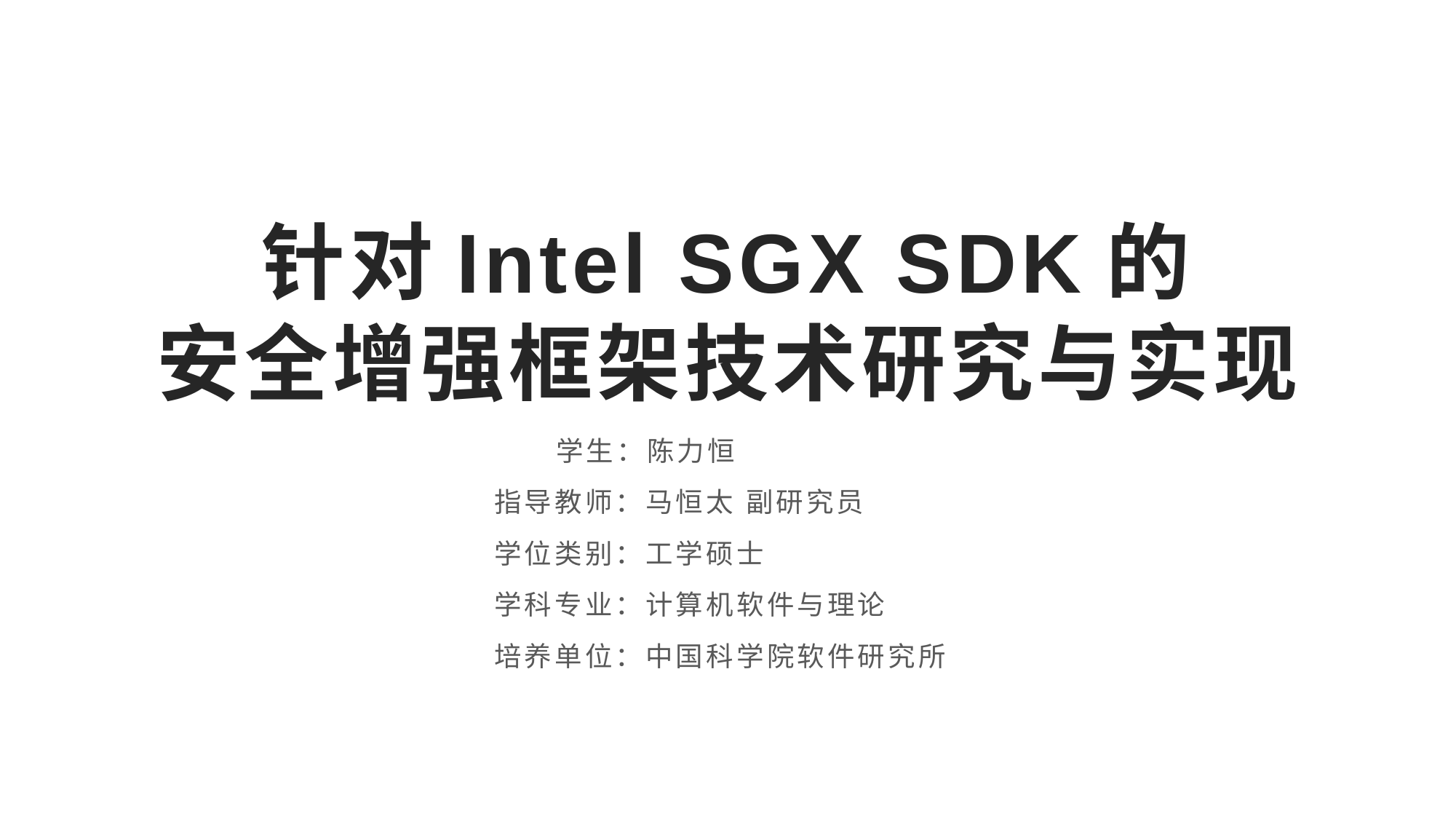

# 针对Intel SGX SDK的 安全增强框架技术研究与实现
      学生：陈力恒
指导教师：马恒太 副研究员
学位类别：工学硕士
学科专业：计算机软件与理论
培养单位：中国科学院软件研究所